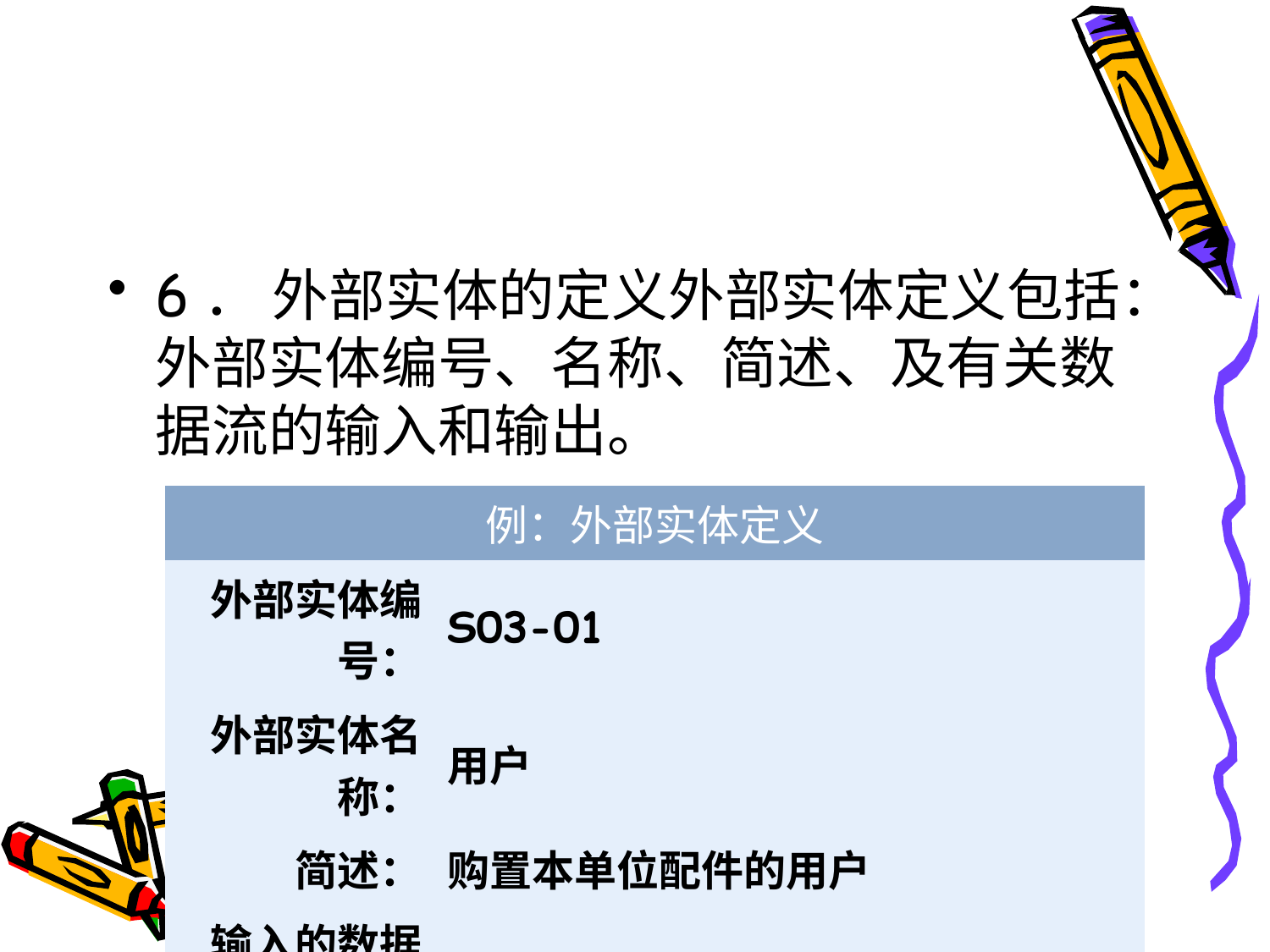

#
6． 外部实体的定义外部实体定义包括：外部实体编号、名称、简述、及有关数据流的输入和输出。
|  |
| --- |
|  |
| 例：外部实体定义 |  |
| --- | --- |
| 外部实体编号： | S03-01 |
| 外部实体名称： | 用户 |
| 简述： | 购置本单位配件的用户 |
| 输入的数据流： | D03-06,D03-08 |
| 输出的数据流： | D03-01 |
| 表5.7 外部实体定义 |  |